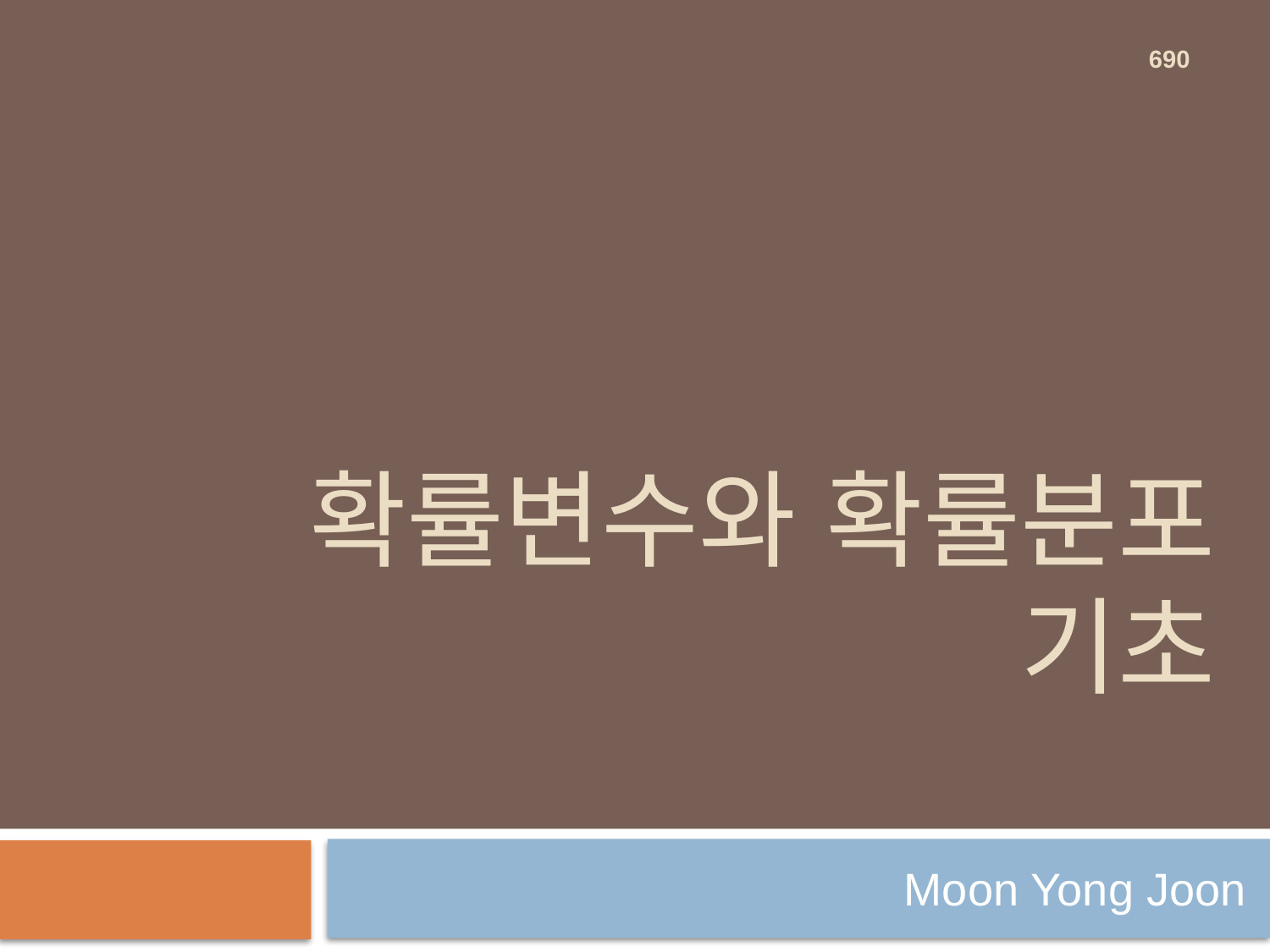

690
# 확률변수와 확률분포 기초
Moon Yong Joon